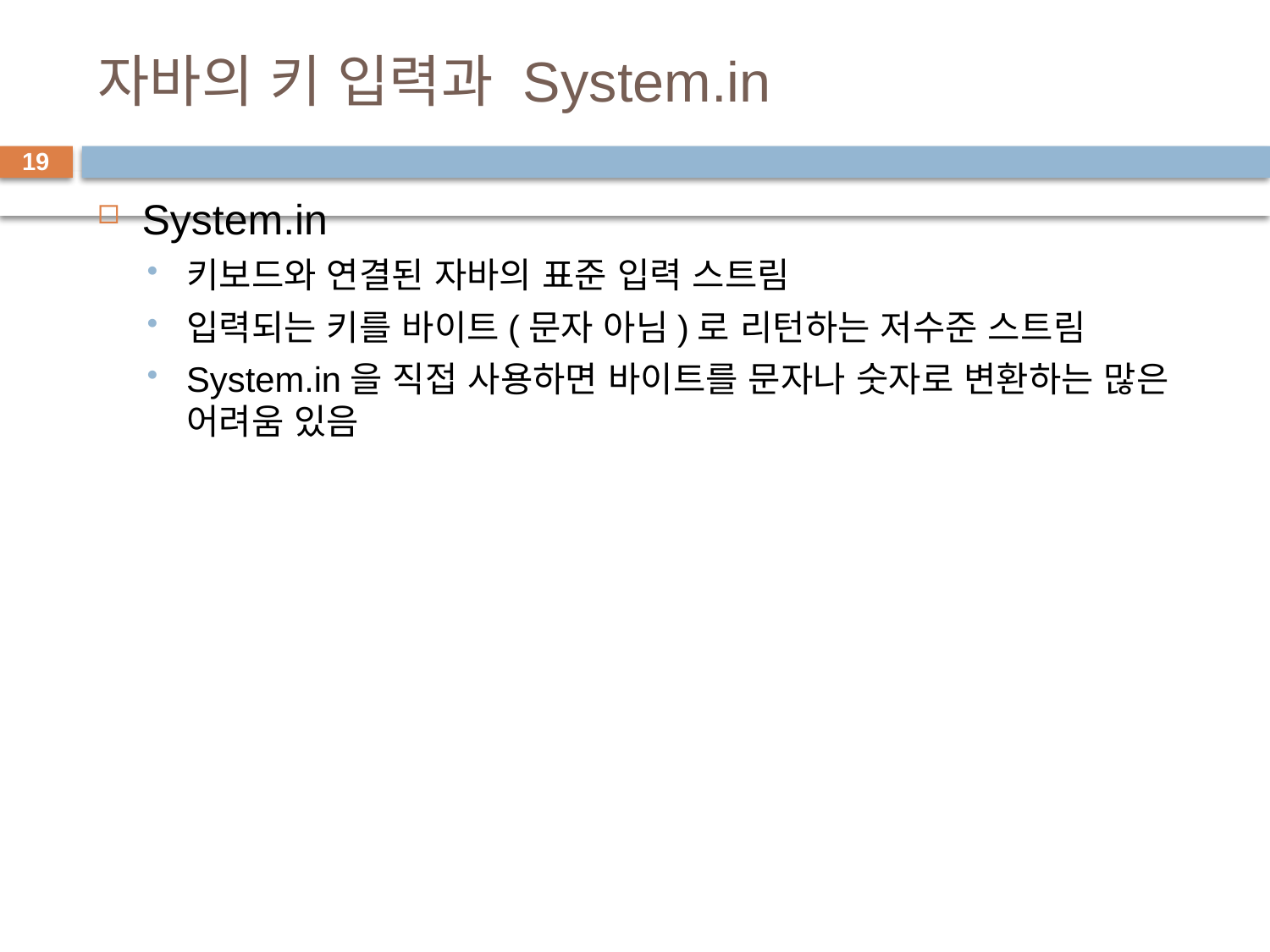

# 자바의 키 입력과 System.in
19
System.in
키보드와 연결된 자바의 표준 입력 스트림
입력되는 키를 바이트(문자 아님)로 리턴하는 저수준 스트림
System.in을 직접 사용하면 바이트를 문자나 숫자로 변환하는 많은 어려움 있음